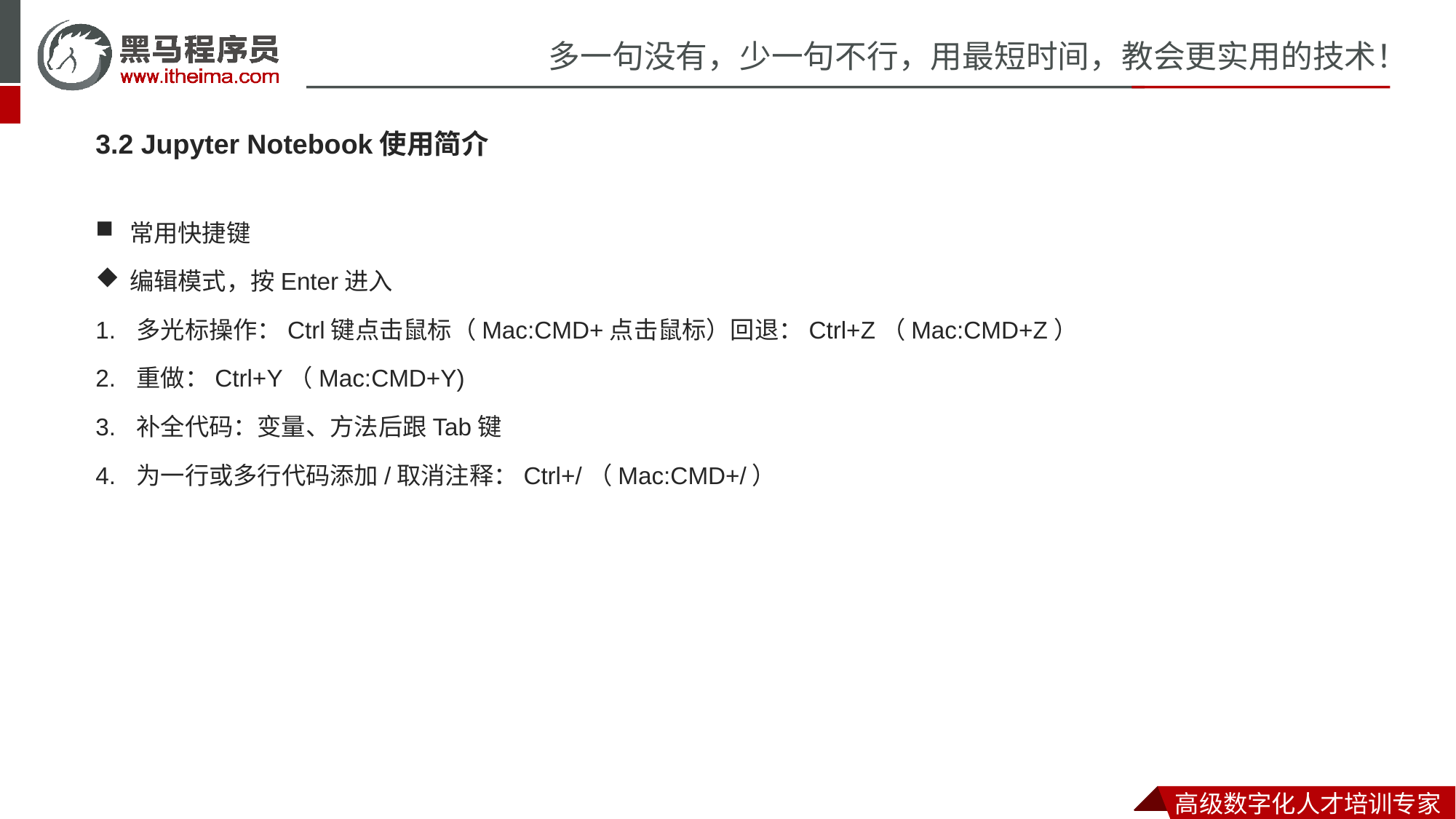

3.2 Jupyter Notebook使用简介
常用快捷键
编辑模式，按Enter进入
多光标操作：Ctrl键点击鼠标（Mac:CMD+点击鼠标）回退：Ctrl+Z（Mac:CMD+Z）
重做：Ctrl+Y（Mac:CMD+Y)
补全代码：变量、方法后跟Tab键
为一行或多行代码添加/取消注释：Ctrl+/（Mac:CMD+/）